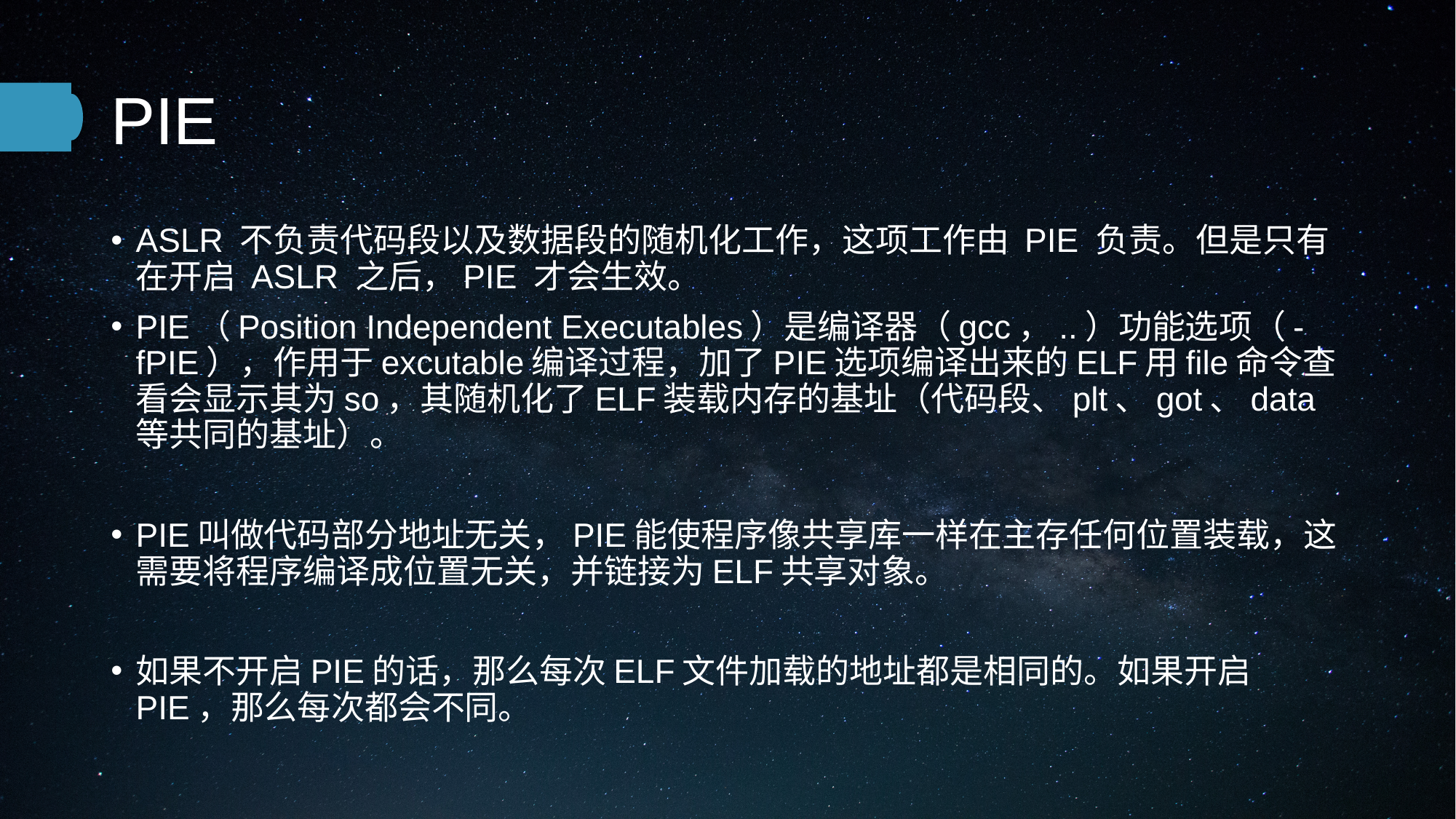

# PIE
ASLR 不负责代码段以及数据段的随机化工作，这项工作由 PIE 负责。但是只有在开启 ASLR 之后，PIE 才会生效。
PIE（Position Independent Executables）是编译器（gcc，..）功能选项（-fPIE），作用于excutable编译过程，加了PIE选项编译出来的ELF用file命令查看会显示其为so，其随机化了ELF装载内存的基址（代码段、plt、got、data等共同的基址）。

PIE叫做代码部分地址无关，PIE能使程序像共享库一样在主存任何位置装载，这需要将程序编译成位置无关，并链接为ELF共享对象。

如果不开启PIE的话，那么每次ELF文件加载的地址都是相同的。如果开启PIE，那么每次都会不同。